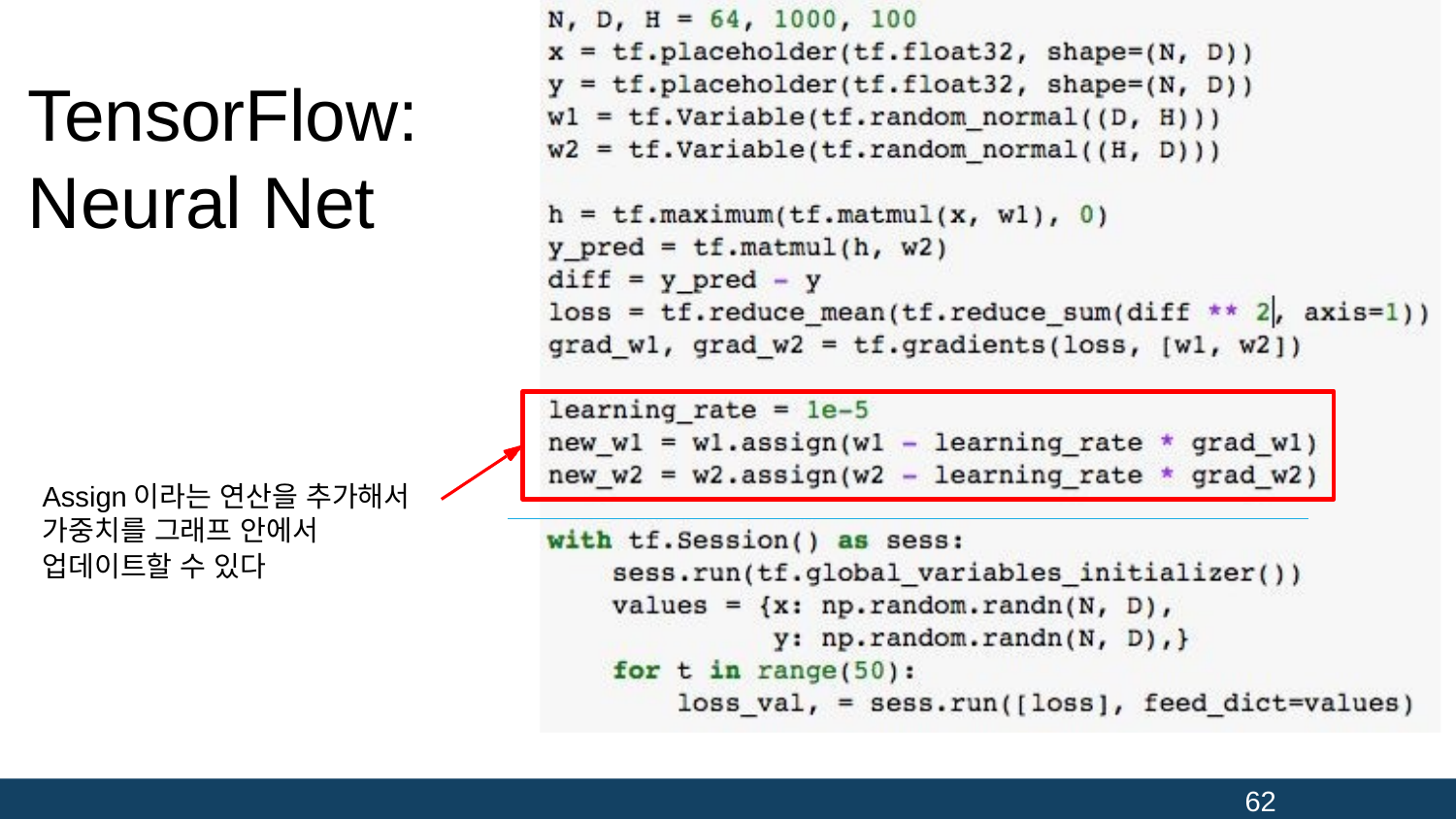

# TensorFlow:  Neural Net
Assign이라는 연산을 추가해서 가중치를 그래프 안에서
업데이트할 수 있다